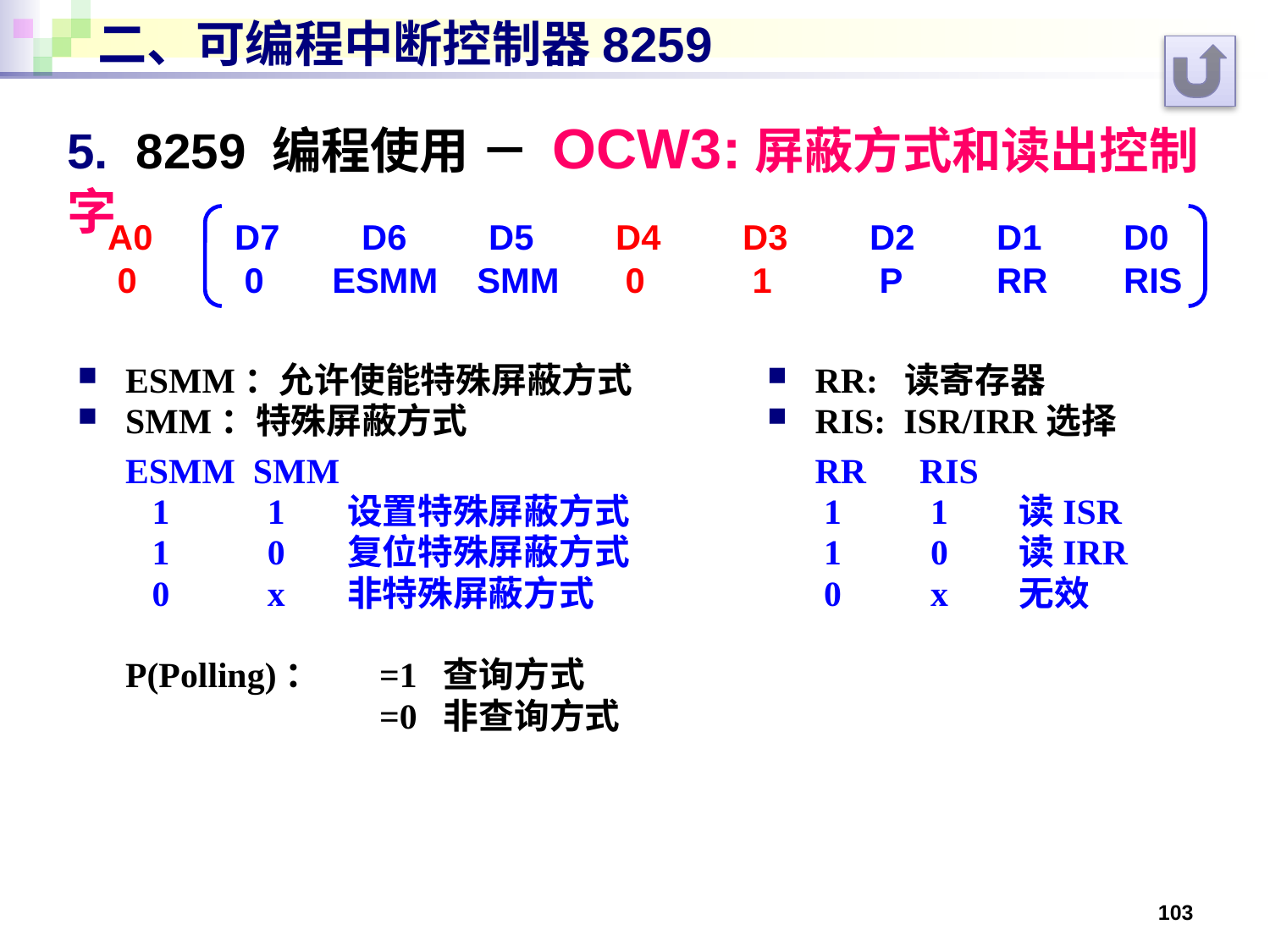

# 二、可编程中断控制器8259

5.  8259 编程使用 － OCW3:屏蔽方式和读出控制字
A0   	D7	D6     	D5     	D4   	D3  	D2   	D1   	D0
 0	 0       ESMM    SMM 	 0 	 1 	 P 	RR 	RIS

ESMM：允许使能特殊屏蔽方式
SMM：特殊屏蔽方式
	ESMM  SMM
	   1           1      设置特殊屏蔽方式
	   1           0      复位特殊屏蔽方式
	   0           x      非特殊屏蔽方式

	P(Polling)：	=1  查询方式
			=0  非查询方式
RR:  读寄存器
RIS:  ISR/IRR选择
	RR      RIS
	 1          1       读ISR
	 1          0       读IRR
	 0          x       无效
103